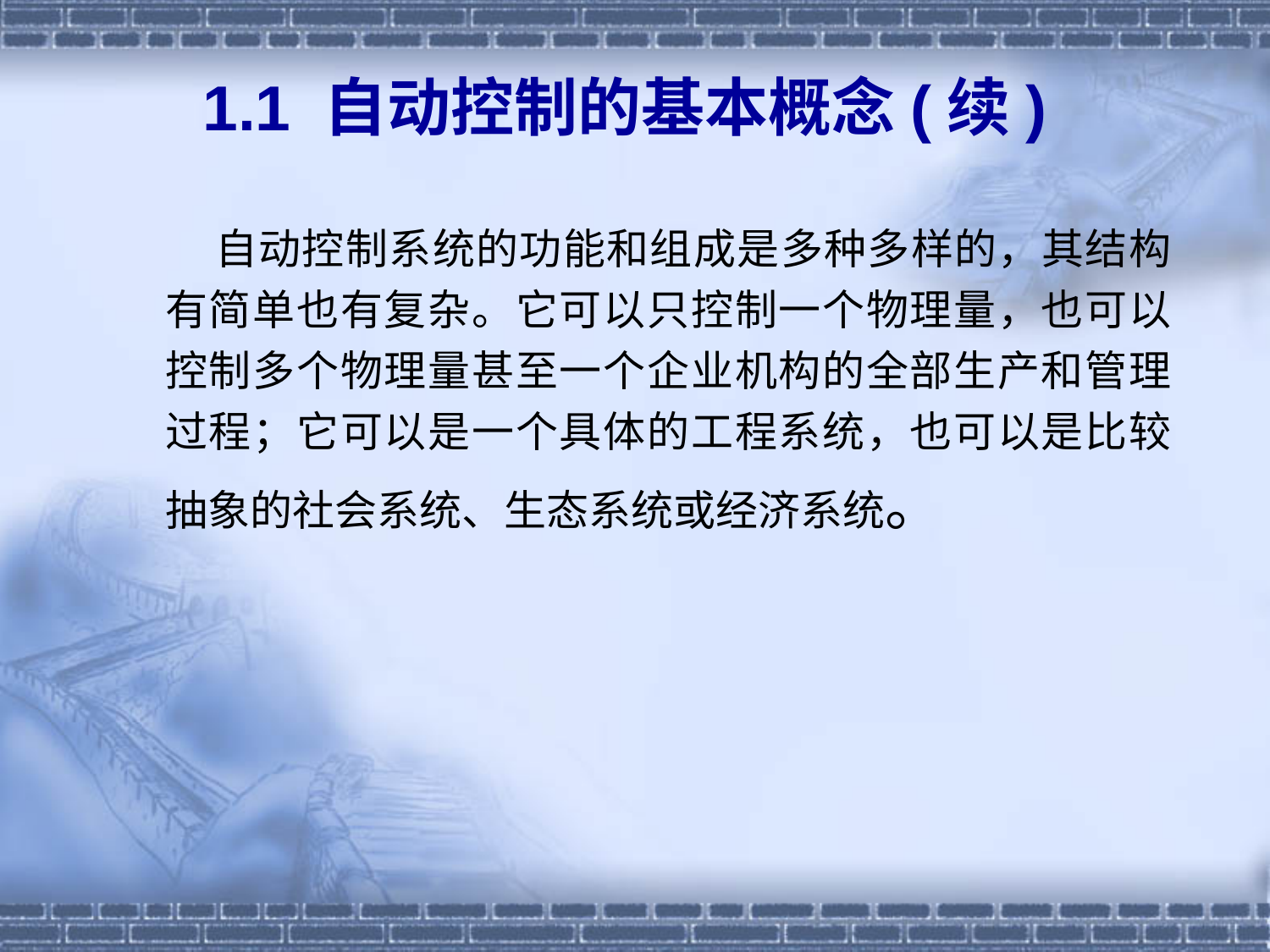

# 1.1 自动控制的基本概念(续)
        自动控制系统的功能和组成是多种多样的，其结构有简单也有复杂。它可以只控制一个物理量，也可以控制多个物理量甚至一个企业机构的全部生产和管理过程；它可以是一个具体的工程系统，也可以是比较抽象的社会系统、生态系统或经济系统。